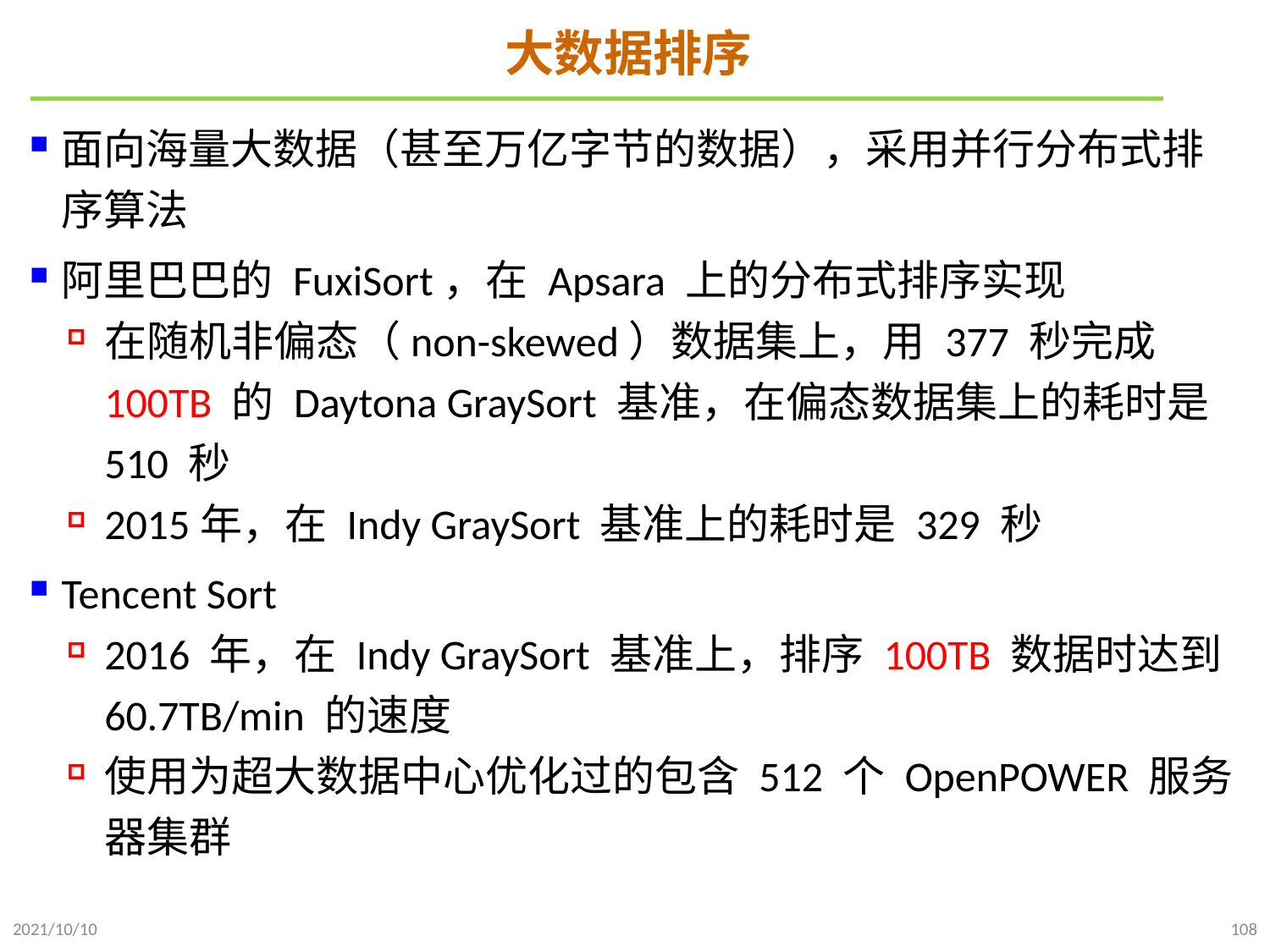

# 大数据排序
面向海量大数据（甚至万亿字节的数据），采用并行分布式排序算法
阿里巴巴的 FuxiSort，在 Apsara 上的分布式排序实现
在随机非偏态（non-skewed）数据集上，用 377 秒完成 100TB 的 Daytona GraySort 基准，在偏态数据集上的耗时是 510 秒
2015年，在 Indy GraySort 基准上的耗时是 329 秒
Tencent Sort
2016 年，在 Indy GraySort 基准上，排序 100TB 数据时达到 60.7TB/min 的速度
使用为超大数据中心优化过的包含 512 个 OpenPOWER 服务器集群

2021/10/10
108